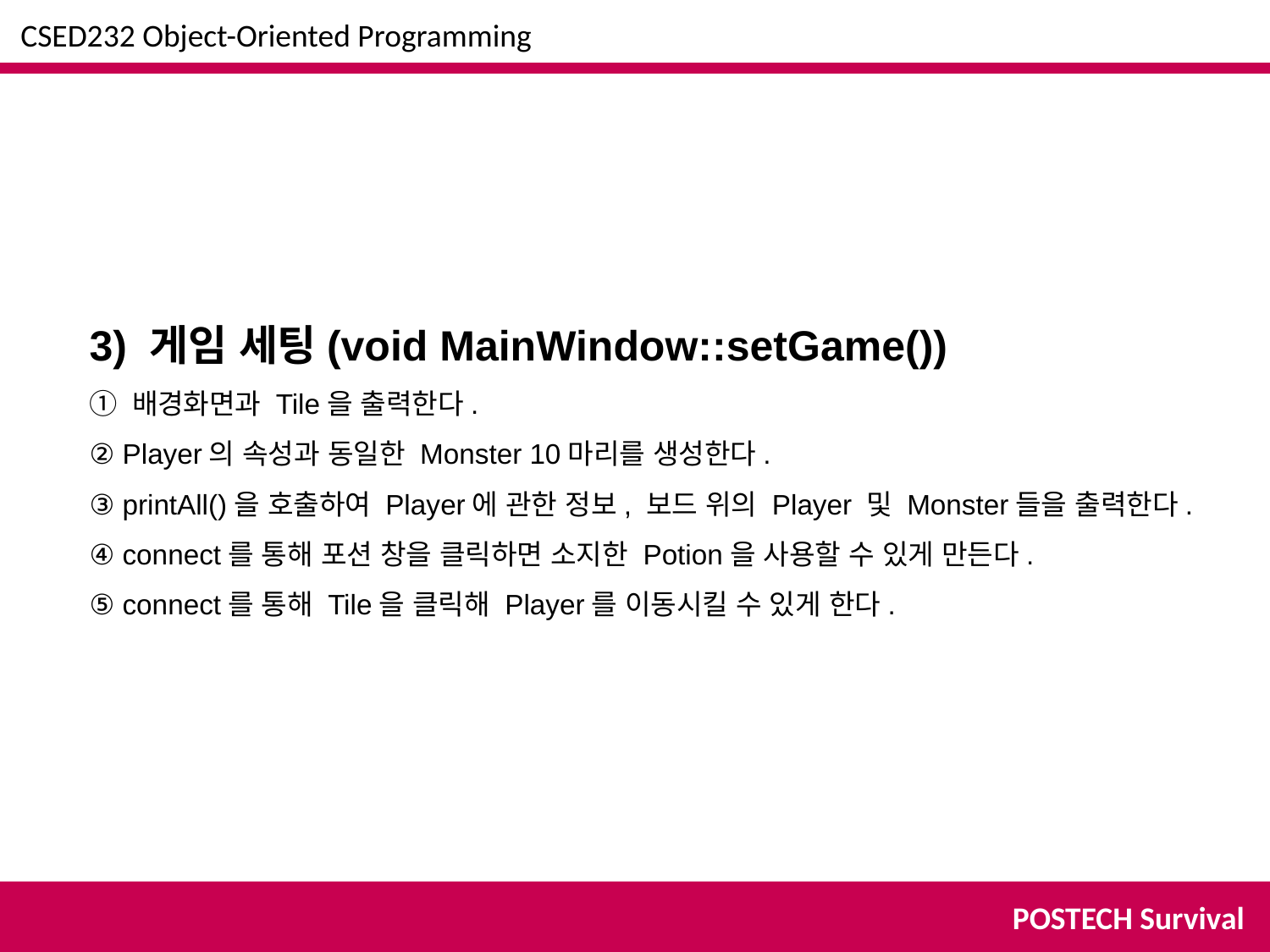

CSED232 Object-Oriented Programming
3) 게임 세팅(void MainWindow::setGame())
① 배경화면과 Tile을 출력한다.
② Player의 속성과 동일한 Monster 10마리를 생성한다.
③ printAll()을 호출하여 Player에 관한 정보, 보드 위의 Player 및 Monster들을 출력한다.
④ connect를 통해 포션 창을 클릭하면 소지한 Potion을 사용할 수 있게 만든다.
⑤ connect를 통해 Tile을 클릭해 Player를 이동시킬 수 있게 한다.

POSTECH Survival